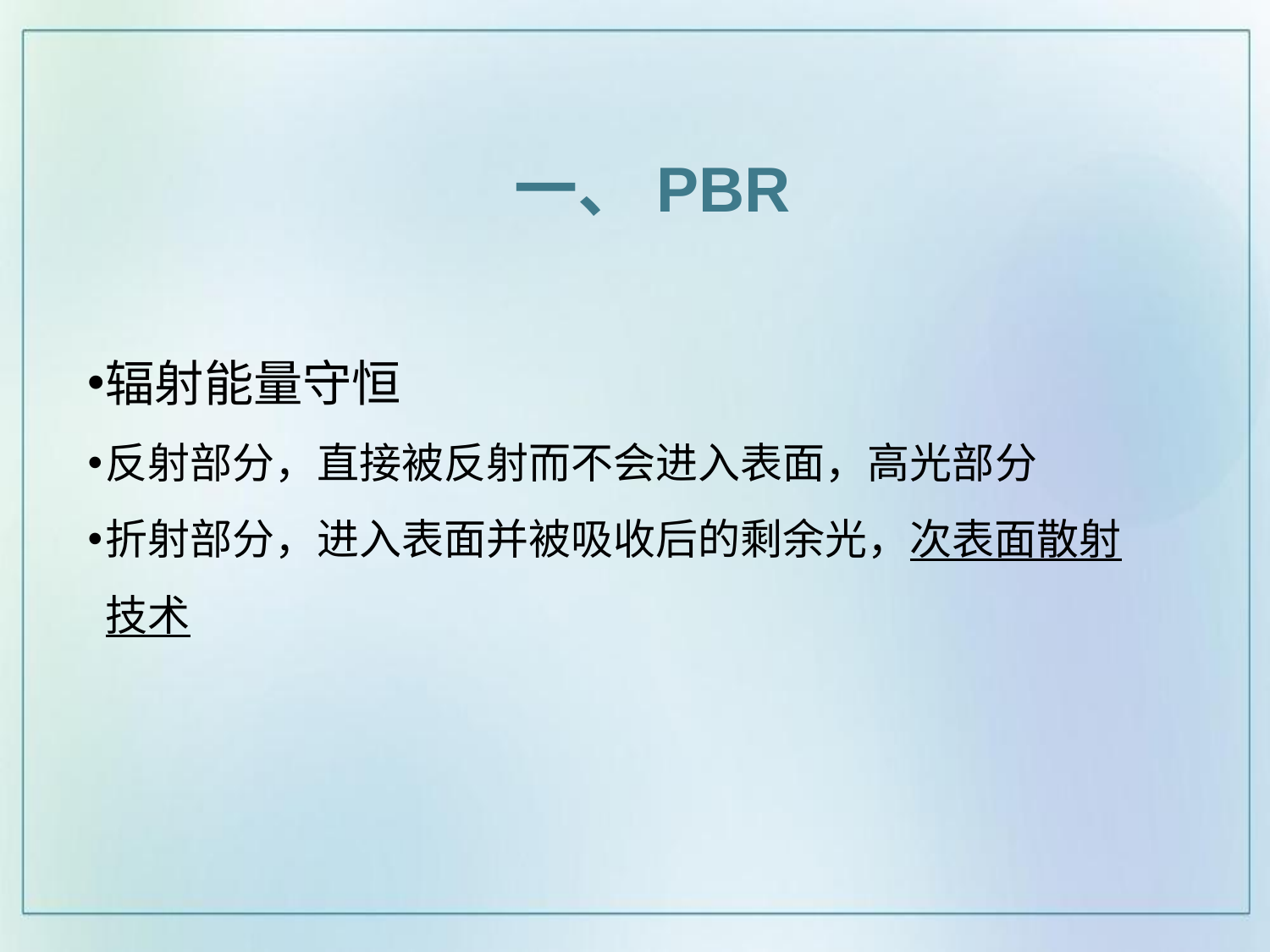

一、PBR
辐射能量守恒
反射部分，直接被反射而不会进入表面，高光部分
折射部分，进入表面并被吸收后的剩余光，次表面散射技术